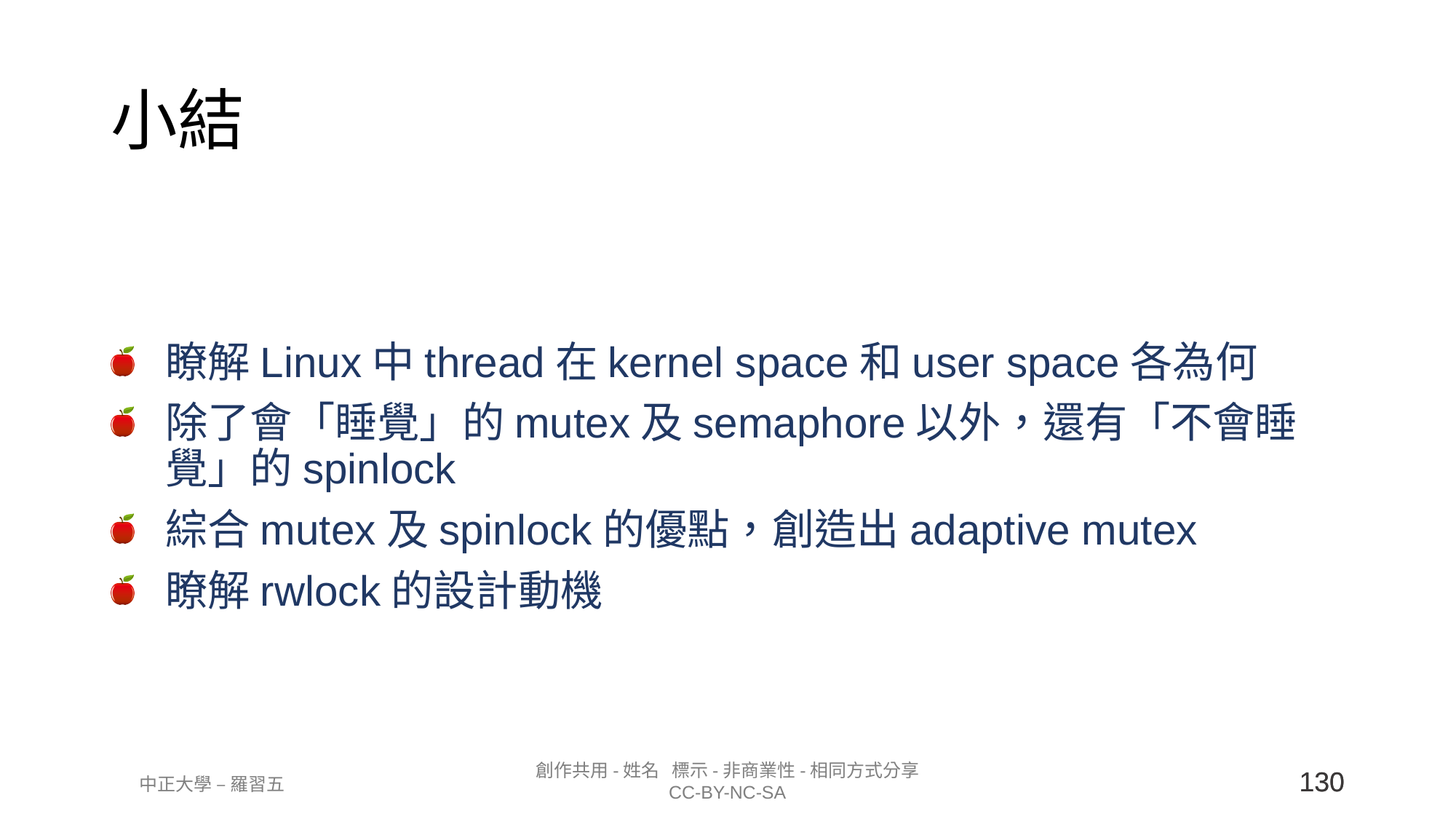

# 小結
瞭解Linux中thread在kernel space和user space各為何
除了會「睡覺」的mutex及semaphore以外，還有「不會睡覺」的spinlock
綜合mutex及spinlock的優點，創造出adaptive mutex
瞭解rwlock的設計動機